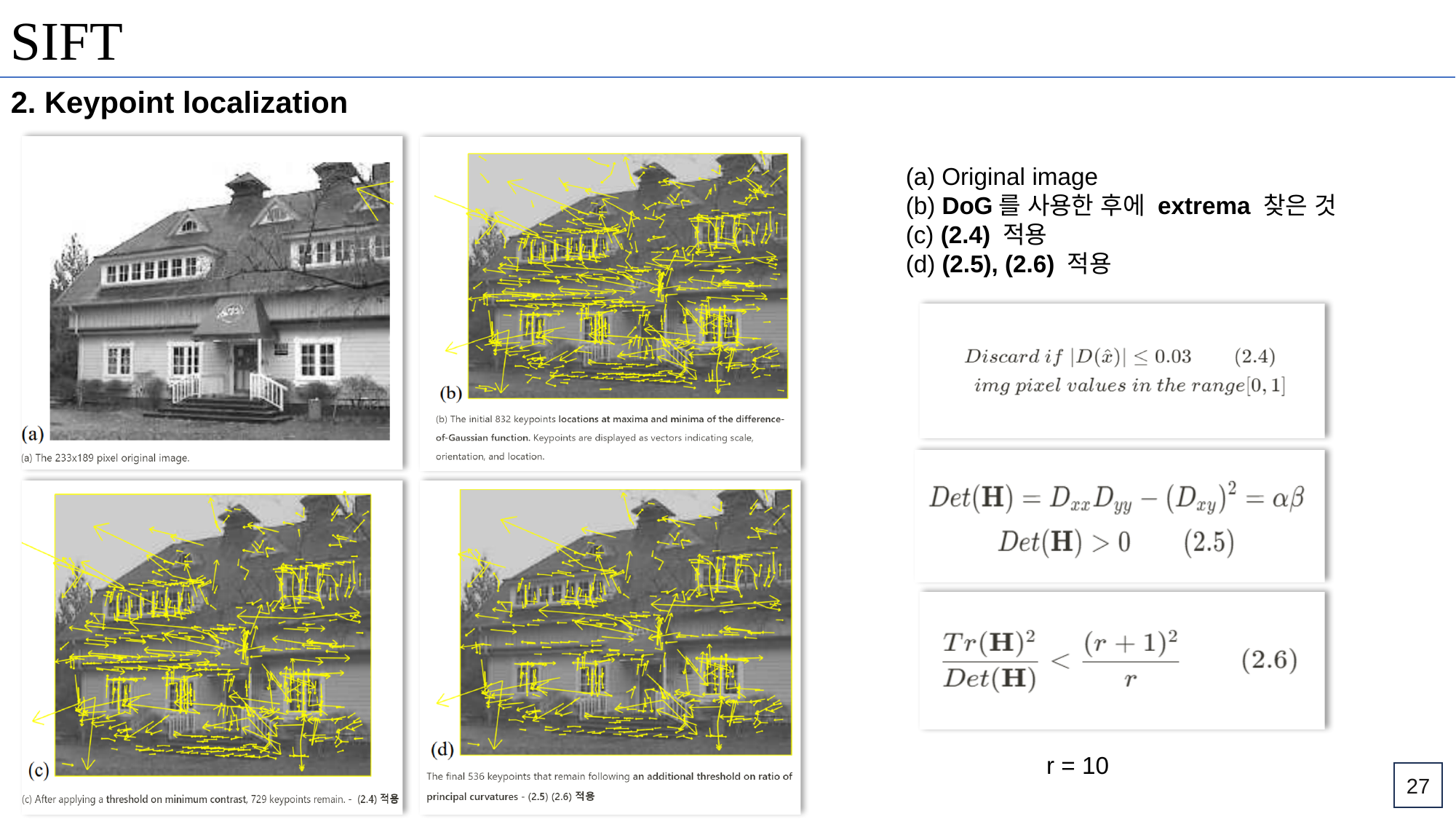

SIFT
2. Keypoint localization

(a) Original image
(b) DoG를 사용한 후에 extrema 찾은 것
(c) (2.4) 적용
(d) (2.5), (2.6) 적용

r = 10
27